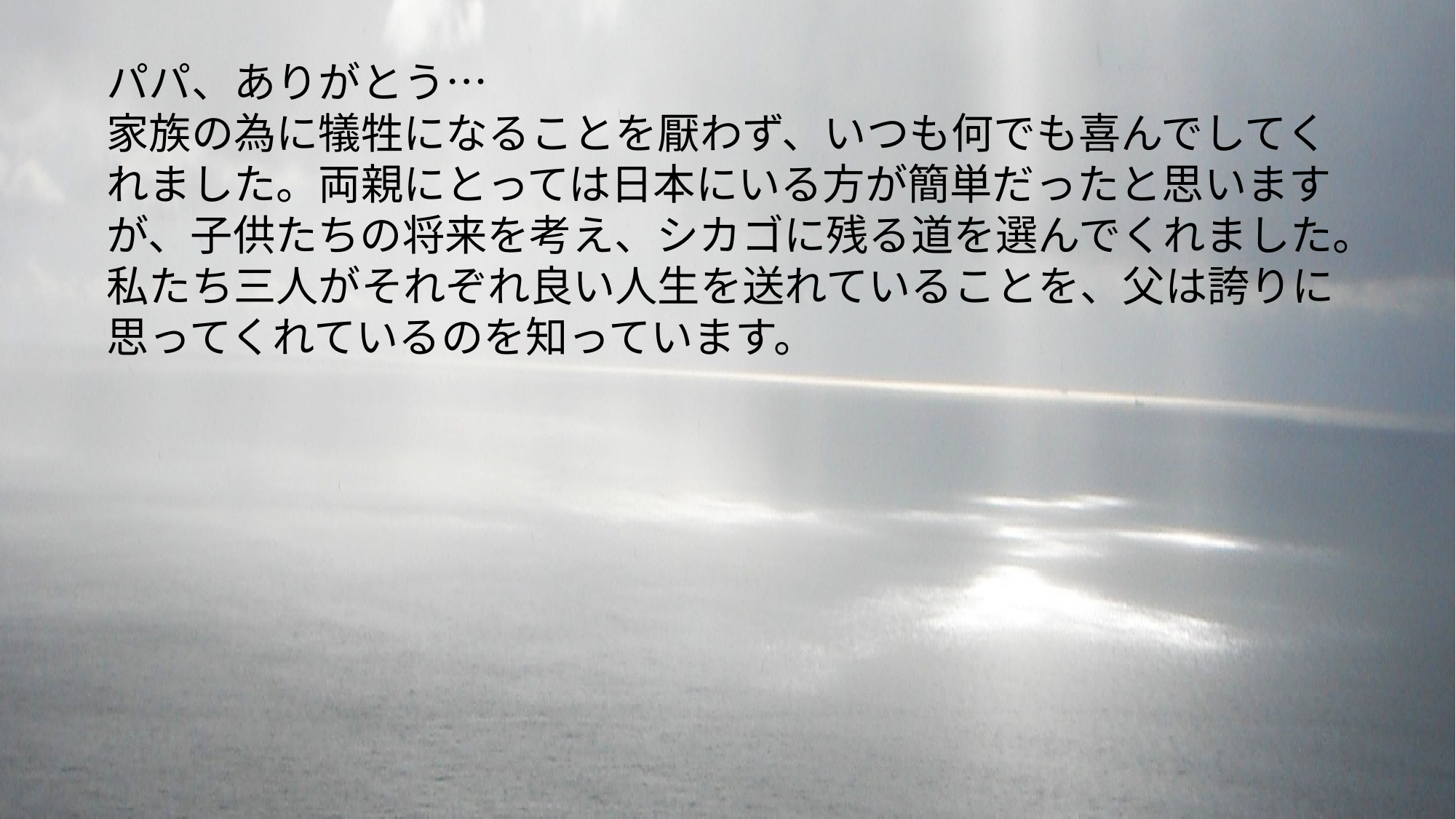

パパ、ありがとう…
家族の為に犠牲になることを厭わず、いつも何でも喜んでしてくれました。両親にとっては日本にいる方が簡単だったと思いますが、子供たちの将来を考え、シカゴに残る道を選んでくれました。私たち三人がそれぞれ良い人生を送れていることを、父は誇りに思ってくれているのを知っています。